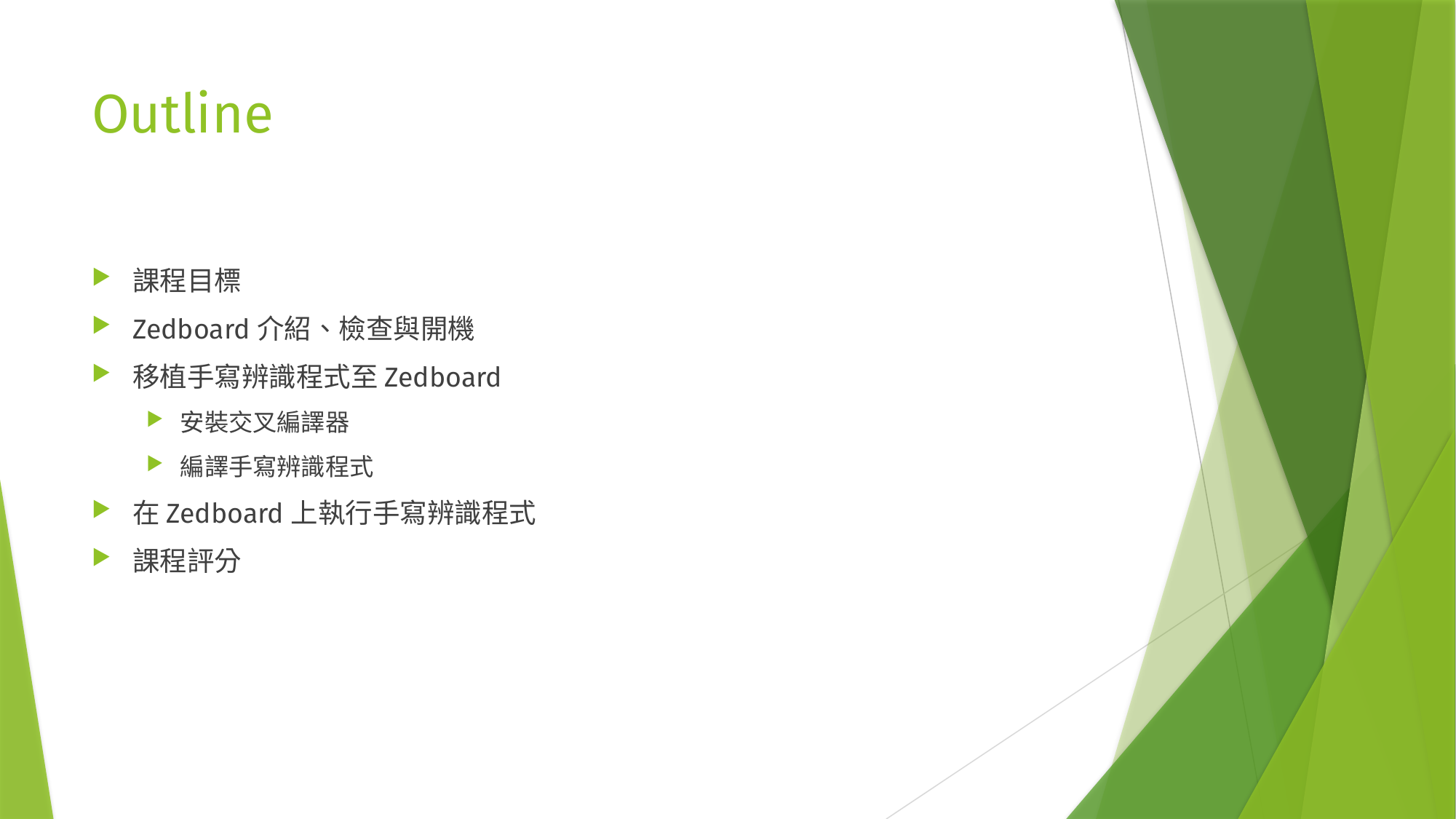

# Outline
課程目標
Zedboard介紹、檢查與開機
移植手寫辨識程式至Zedboard
安裝交叉編譯器
編譯手寫辨識程式
在Zedboard上執行手寫辨識程式
課程評分